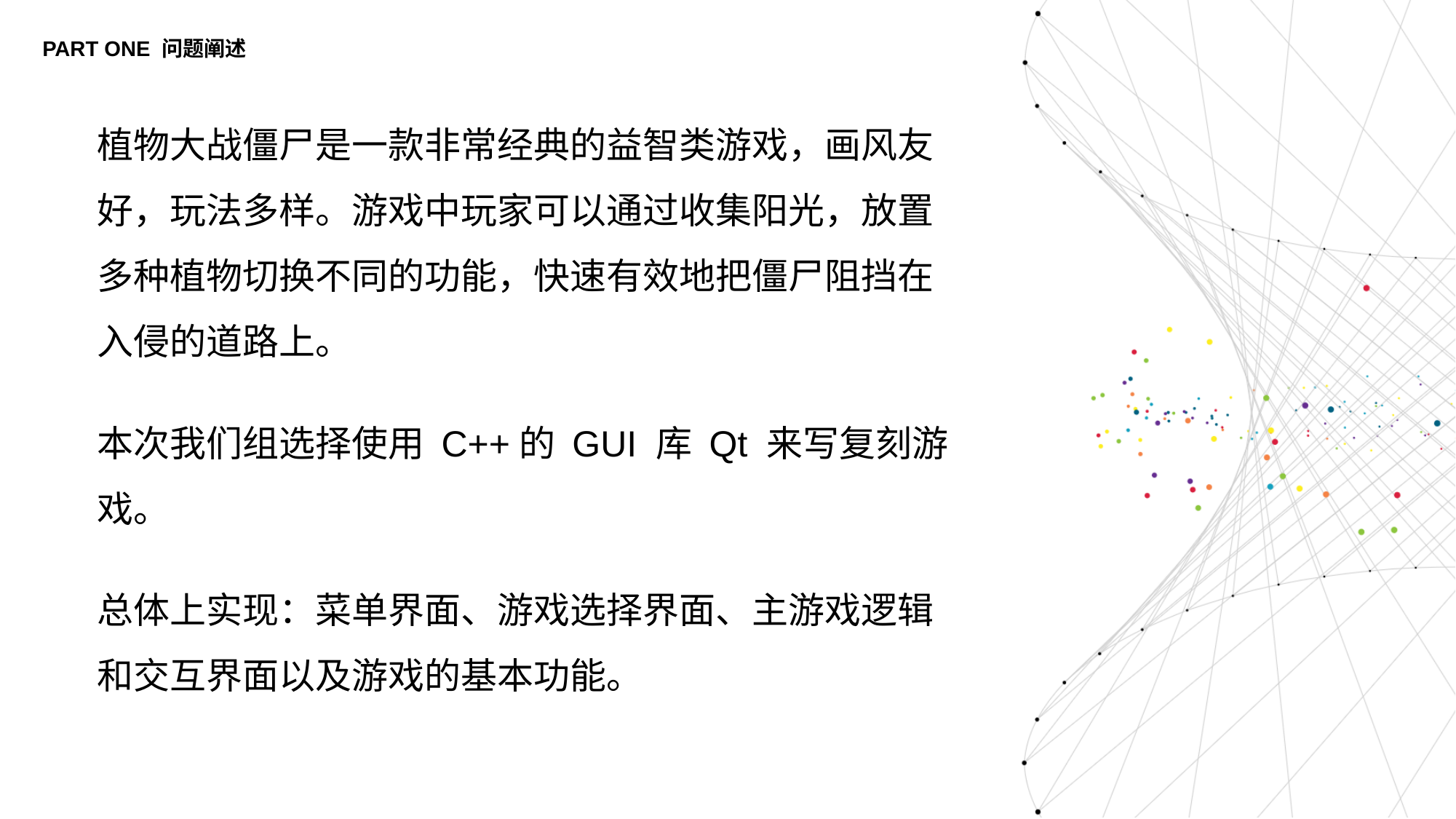

PART ONE 问题阐述
植物大战僵尸是一款非常经典的益智类游戏，画风友好，玩法多样。游戏中玩家可以通过收集阳光，放置多种植物切换不同的功能，快速有效地把僵尸阻挡在入侵的道路上。
本次我们组选择使用 C++的 GUI 库 Qt 来写复刻游戏。
总体上实现：菜单界面、游戏选择界面、主游戏逻辑和交互界面以及游戏的基本功能。